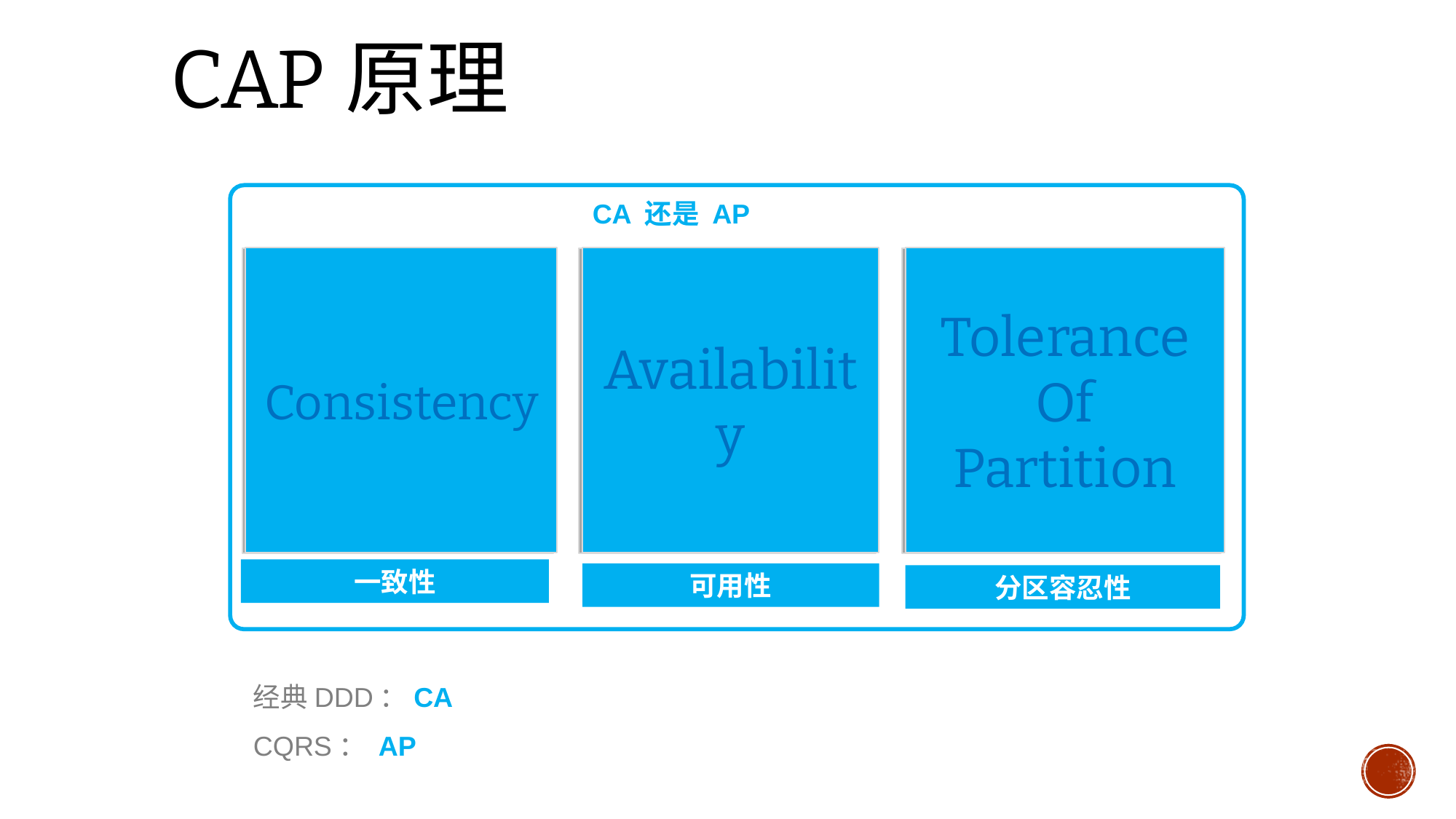

# CAP原理

CA 还是 AP
Consistency
Tolerance
Of
Partition
Availability
Consistency
Tolerance
Of
Partition
Availability
一致性
可用性
分区容忍性
经典DDD：CA
CQRS： AP